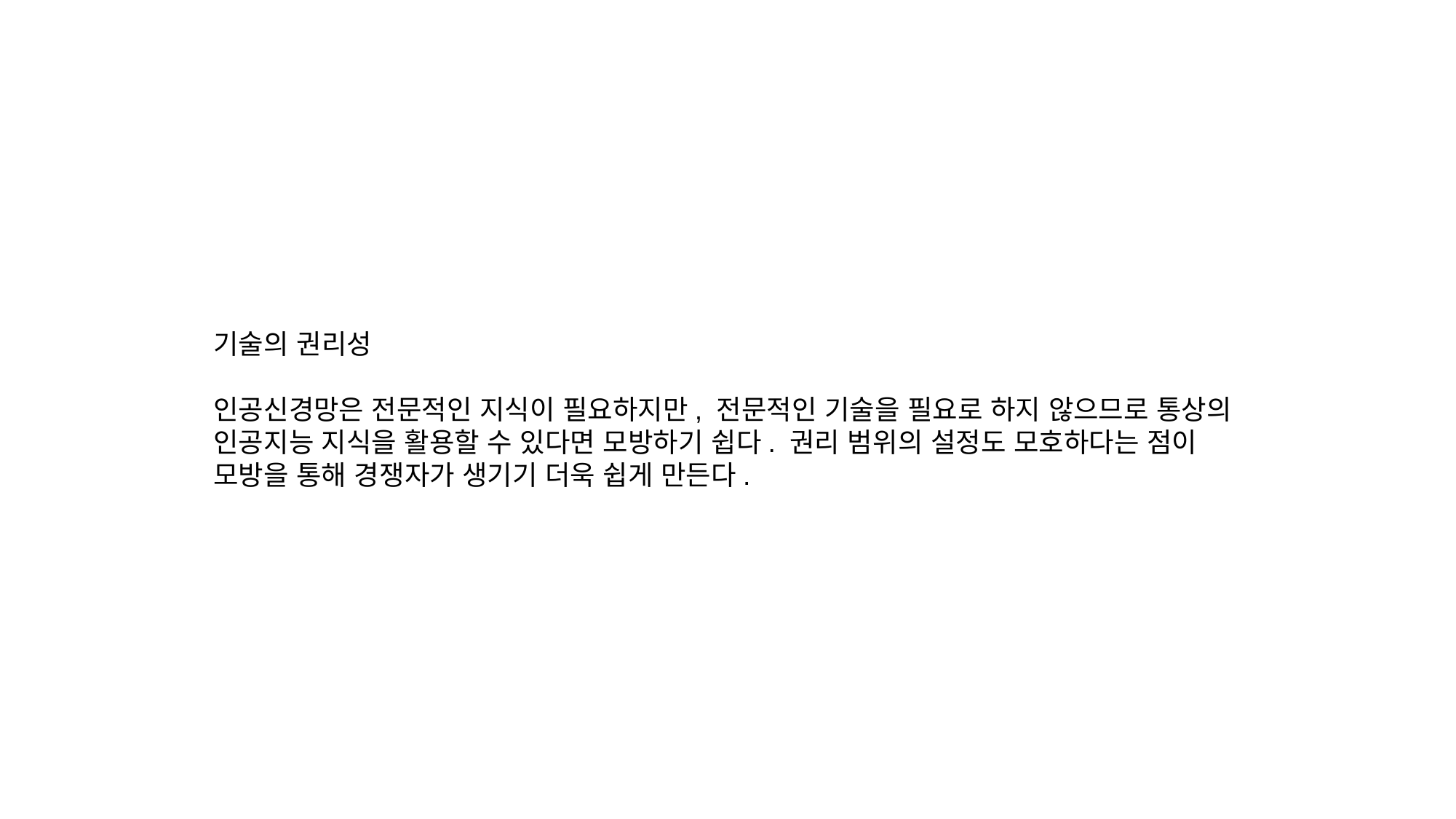

기술의 권리성

인공신경망은 전문적인 지식이 필요하지만, 전문적인 기술을 필요로 하지 않으므로 통상의 인공지능 지식을 활용할 수 있다면 모방하기 쉽다. 권리 범위의 설정도 모호하다는 점이 모방을 통해 경쟁자가 생기기 더욱 쉽게 만든다.